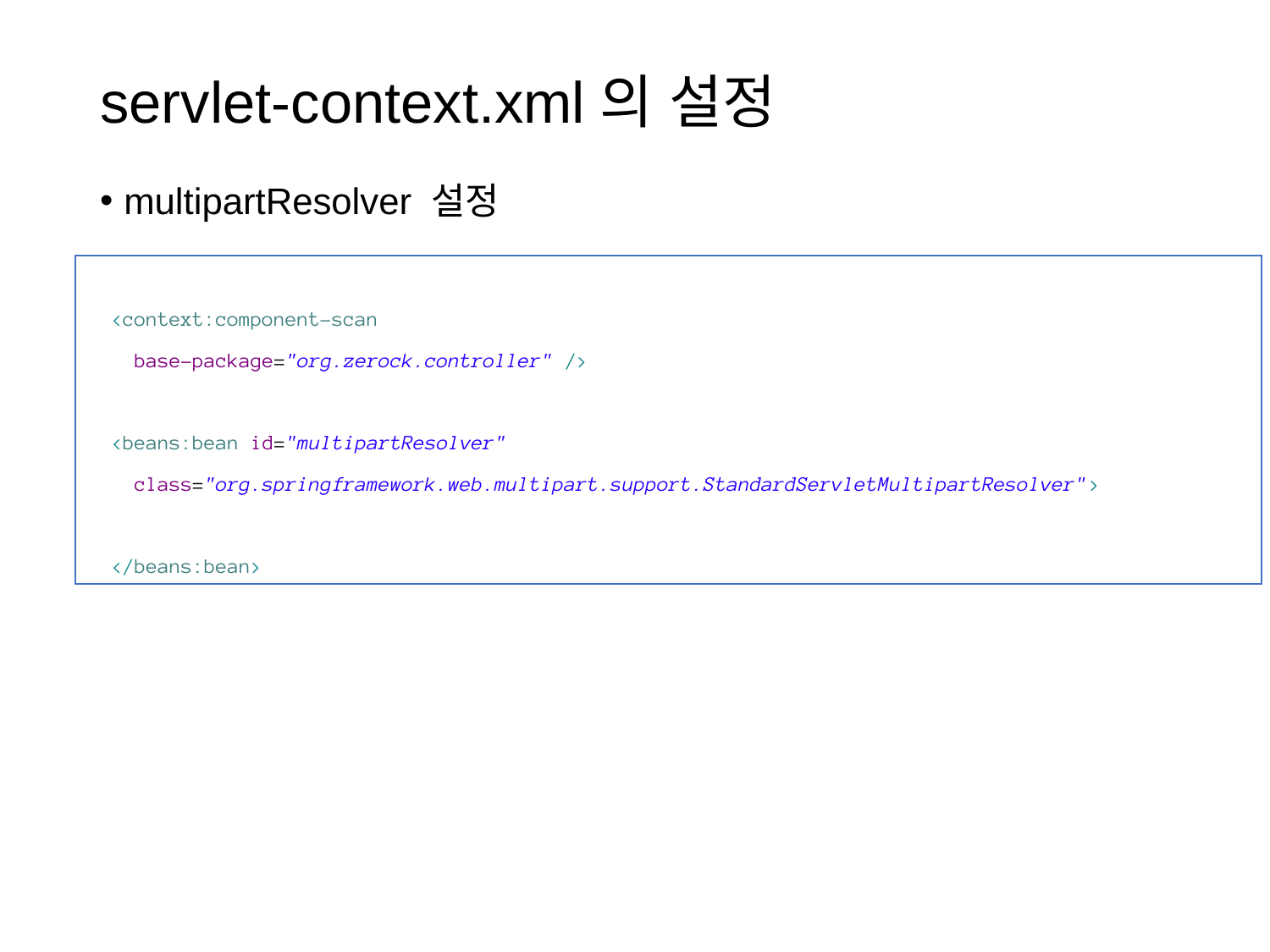

# servlet-context.xml의 설정
multipartResolver 설정

  <context:component-scan
    base-package="org.zerock.controller" />

  <beans:bean id="multipartResolver"
    class="org.springframework.web.multipart.support.StandardServletMultipartResolver">

  </beans:bean>